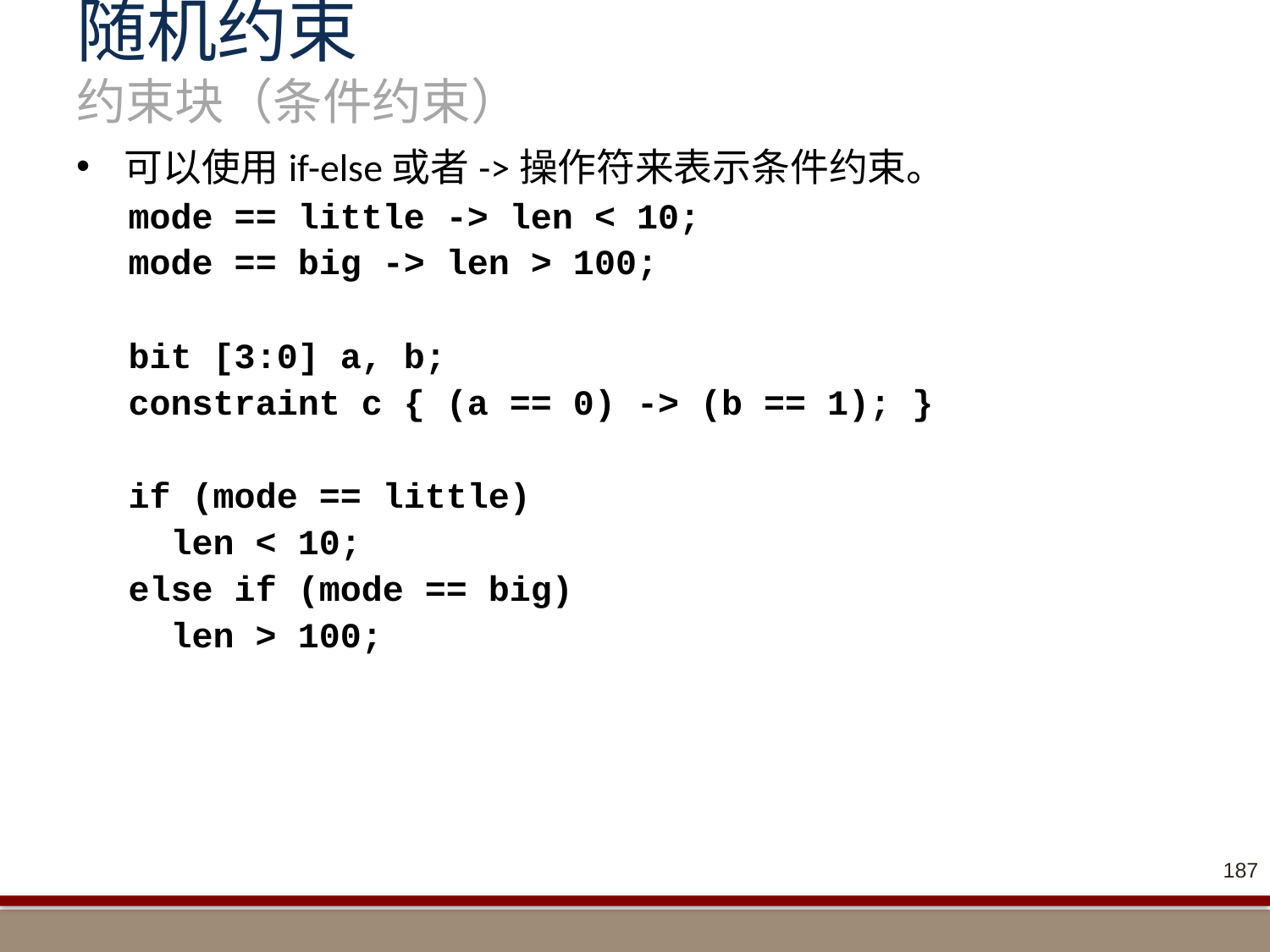

# 随机约束 约束块（条件约束）
可以使用if-else或者->操作符来表示条件约束。
mode == little -> len < 10;
mode == big -> len > 100;

bit [3:0] a, b;
constraint c { (a == 0) -> (b == 1); }

if (mode == little)
  len < 10;
else if (mode == big)
  len > 100;
187